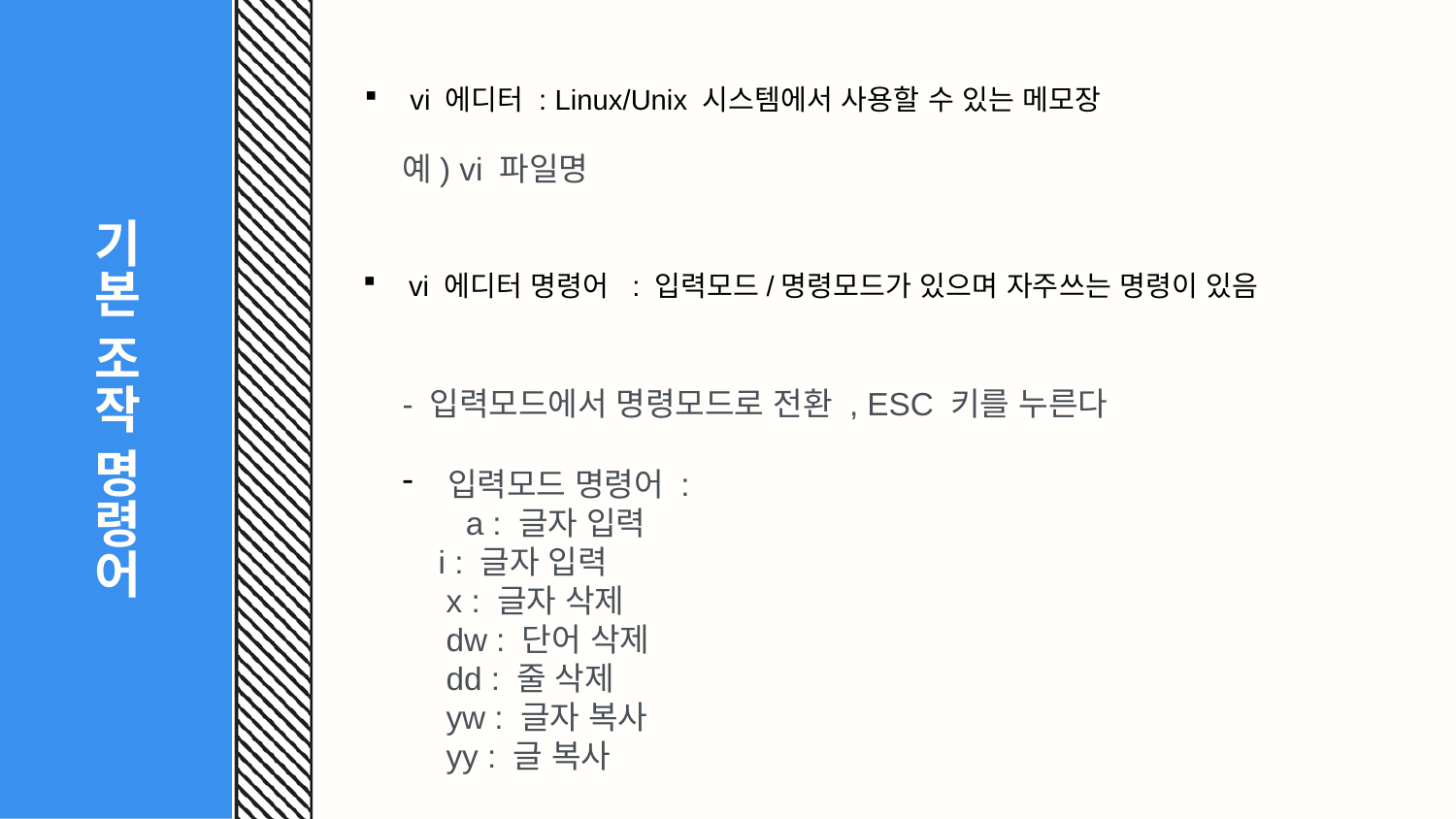

# 기본 조작 명령어
vi 에디터 : Linux/Unix 시스템에서 사용할 수 있는 메모장
예) vi 파일명
vi 에디터 명령어  : 입력모드/명령모드가 있으며 자주쓰는 명령이 있음
- 입력모드에서 명령모드로 전환 , ESC 키를 누른다
입력모드 명령어 :
  a : 글자 입력
    i : 글자 입력
    x : 글자 삭제
    dw : 단어 삭제
    dd : 줄 삭제
    yw : 글자 복사
    yy : 글 복사